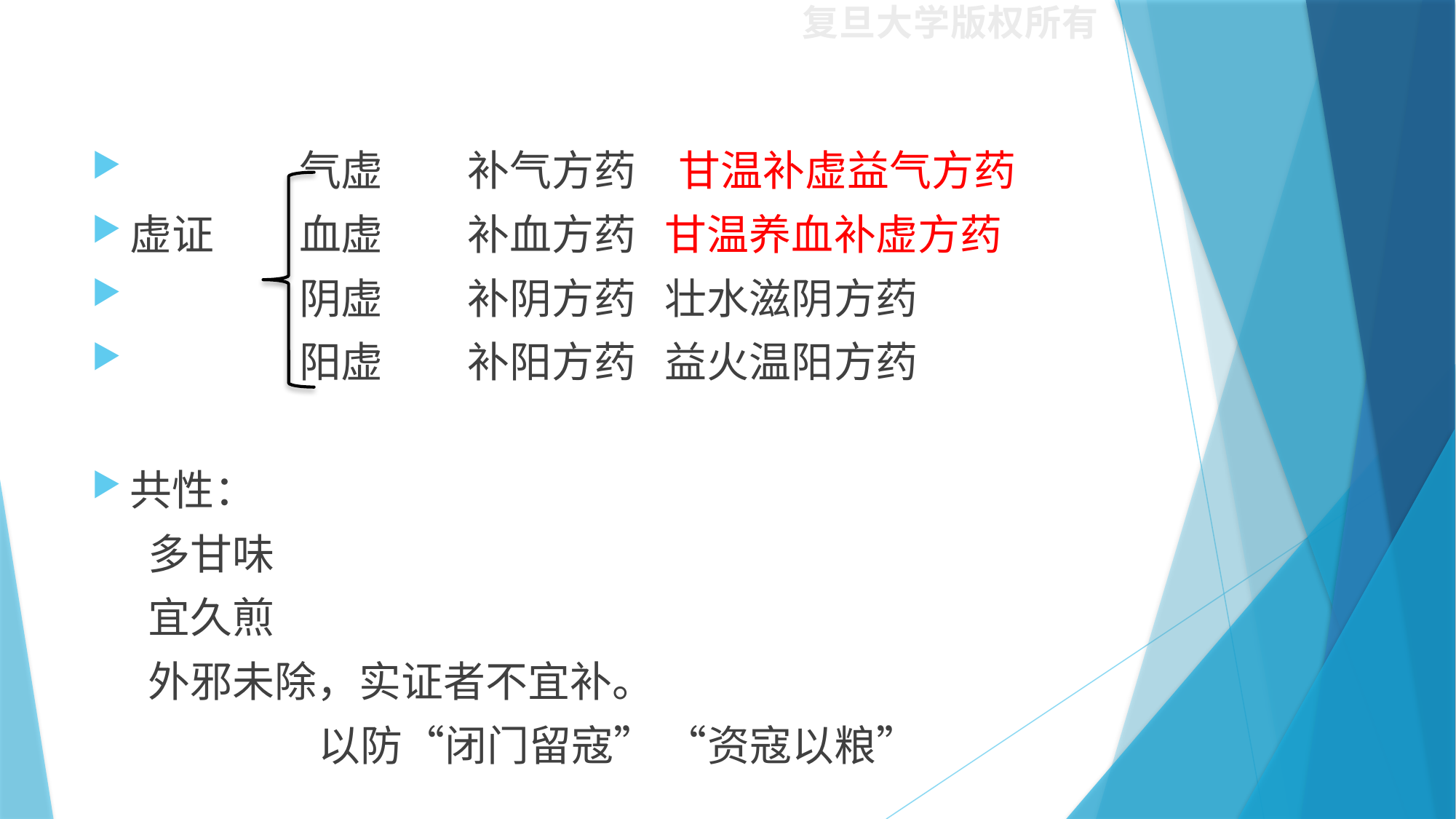

#
　　　　气虚　　补气方药　甘温补虚益气方药
虚证　　血虚　　补血方药   甘温养血补虚方药
　　　　阴虚　　补阴方药   壮水滋阴方药
　　　　阳虚　　补阳方药   益火温阳方药

共性：
     多甘味
     宜久煎
     外邪未除，实证者不宜补。
                       以防“闭门留寇” “资寇以粮”